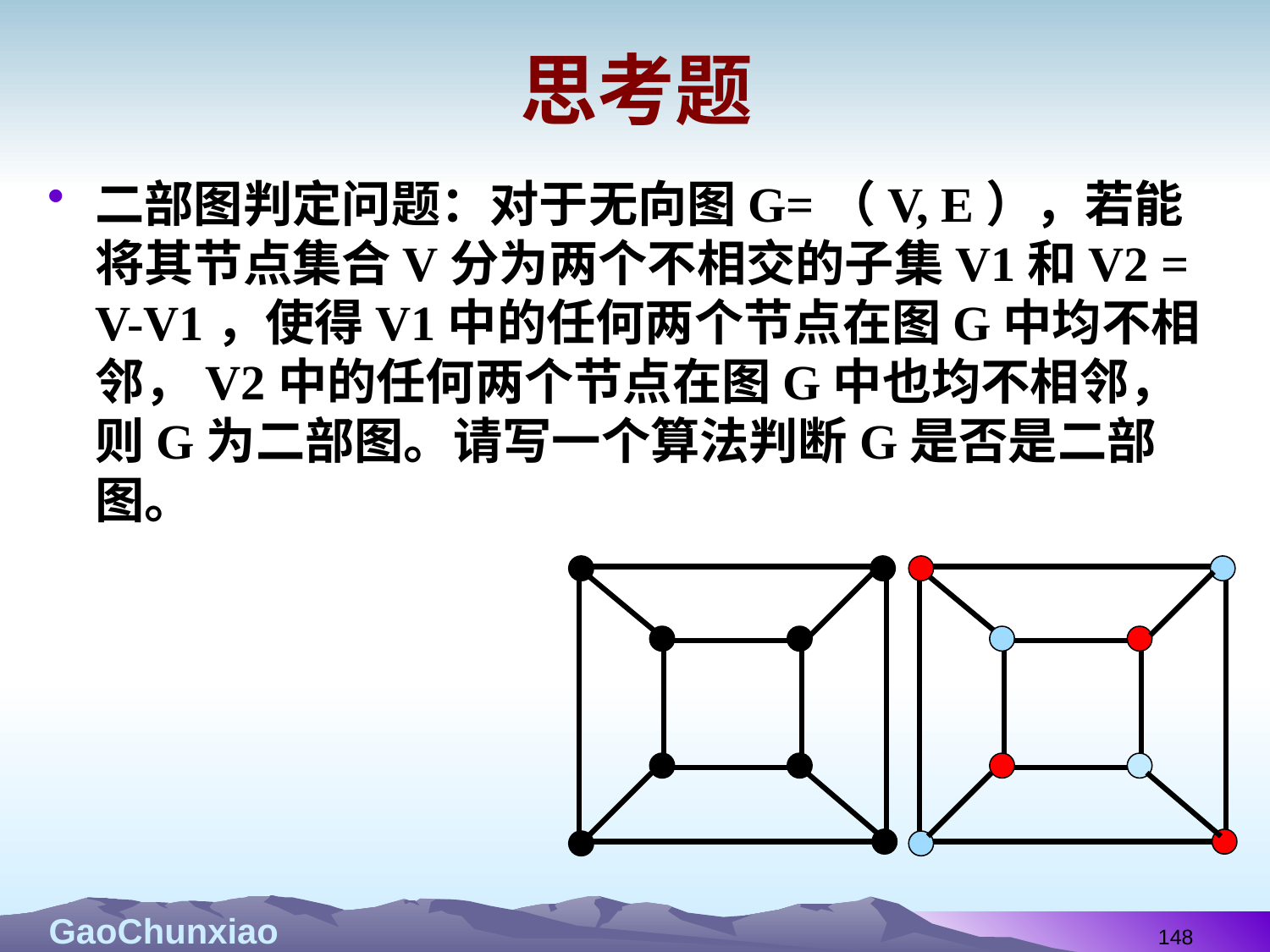

# 思考题
二部图判定问题：对于无向图G=（V, E），若能将其节点集合V分为两个不相交的子集V1和V2 = V-V1，使得V1中的任何两个节点在图G中均不相邻，V2中的任何两个节点在图G中也均不相邻，则G为二部图。请写一个算法判断G是否是二部图。

148